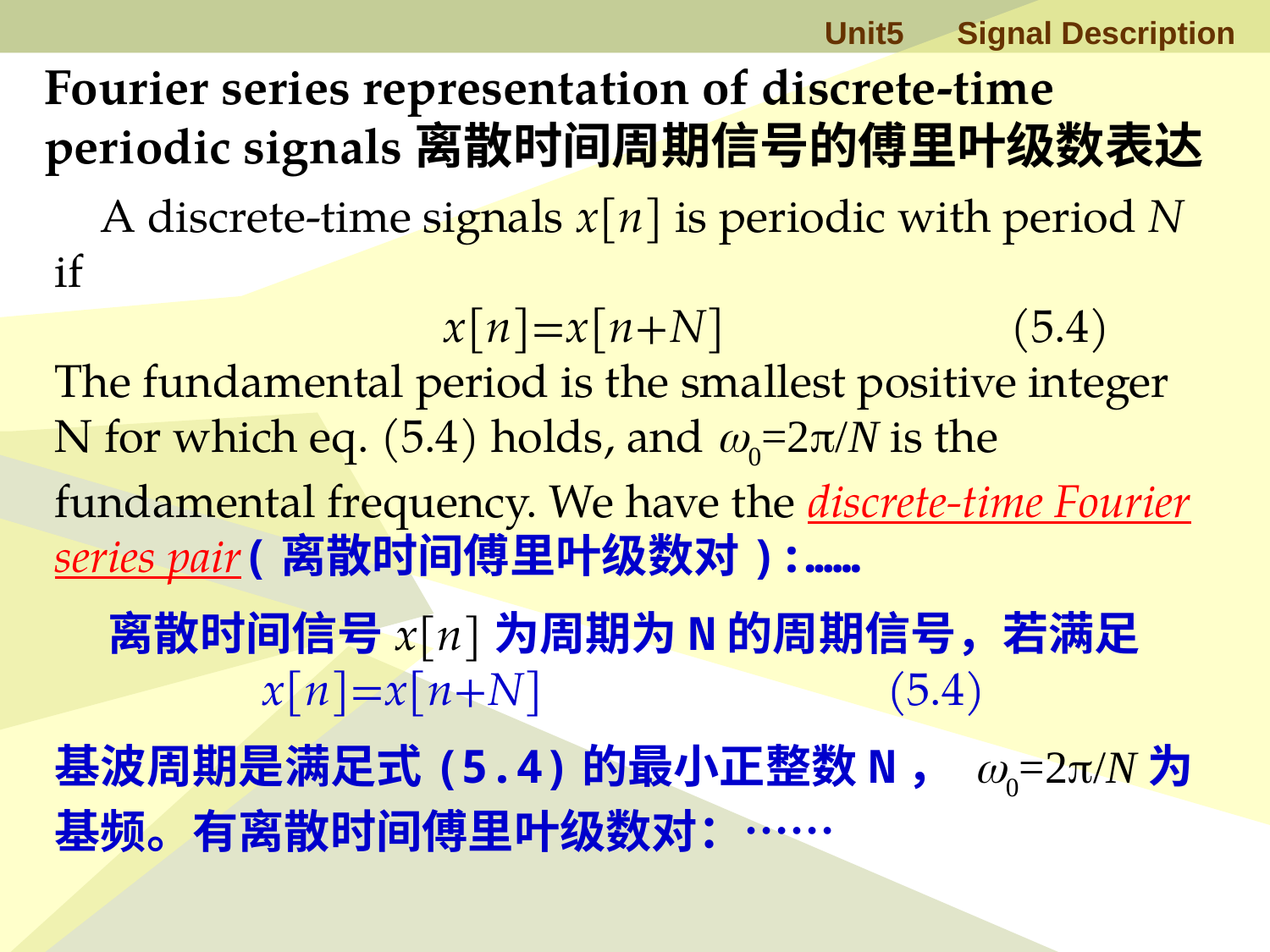

Fourier series representation of discrete-time periodic signals离散时间周期信号的傅里叶级数表达
    A discrete-time signals x[n] is periodic with period N if
                                  x[n]=x[n+N]                         (5.4)
The fundamental period is the smallest positive integer N for which eq. (5.4) holds, and ω0=2π/N is the fundamental frequency. We have the discrete-time Fourier series pair(离散时间傅里叶级数对):……
离散时间信号x[n]为周期为N的周期信号，若满足x[n]=x[n+N]                              (5.4)
基波周期是满足式(5.4)的最小正整数N， ω0=2π/N为基频。有离散时间傅里叶级数对：……